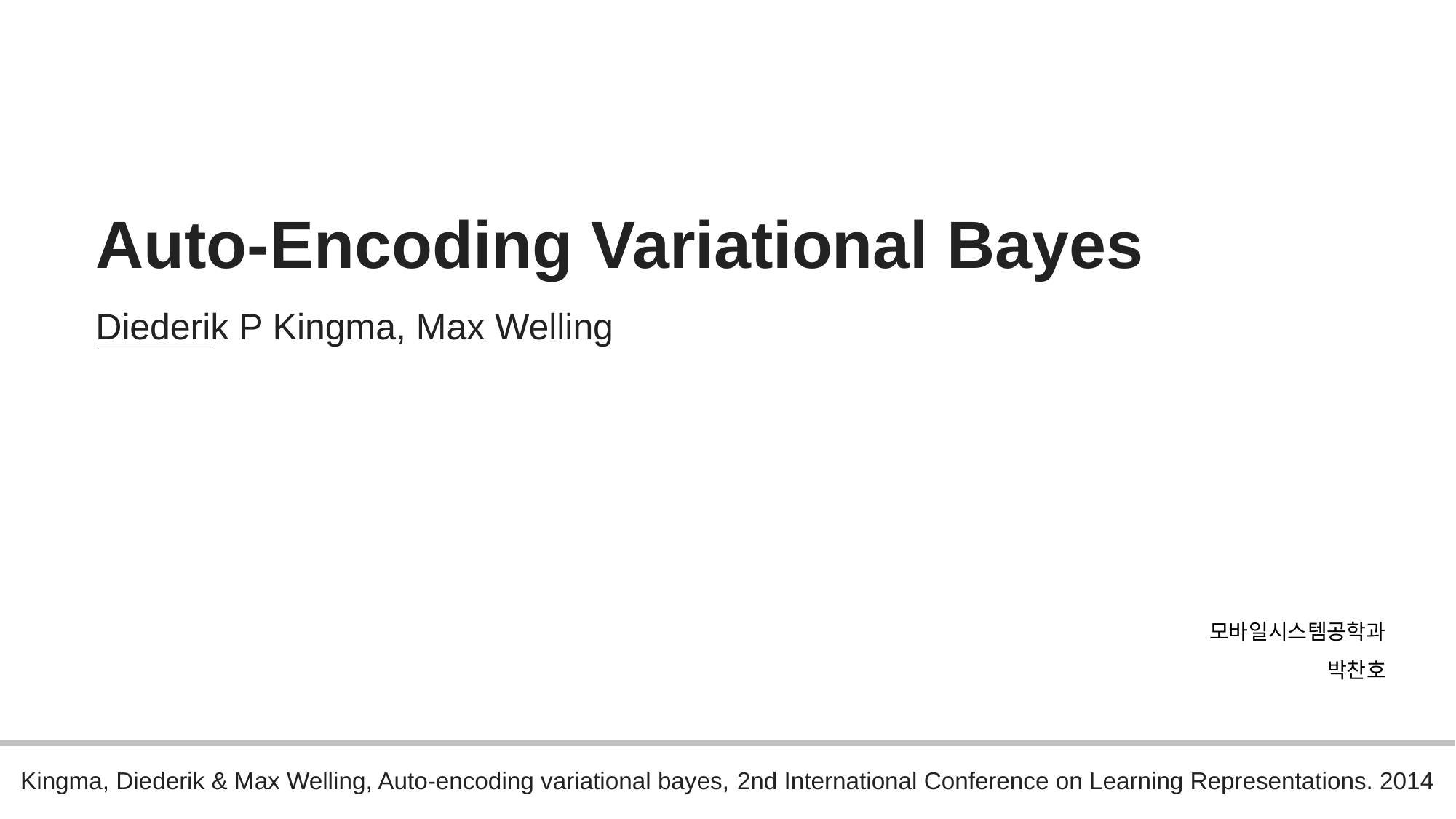

Auto-Encoding Variational Bayes
Diederik P Kingma, Max Welling
모바일시스템공학과
박찬호
| Kingma, Diederik & Max Welling, Auto-encoding variational bayes, 2nd International Conference on Learning Representations. 2014 |
| --- |